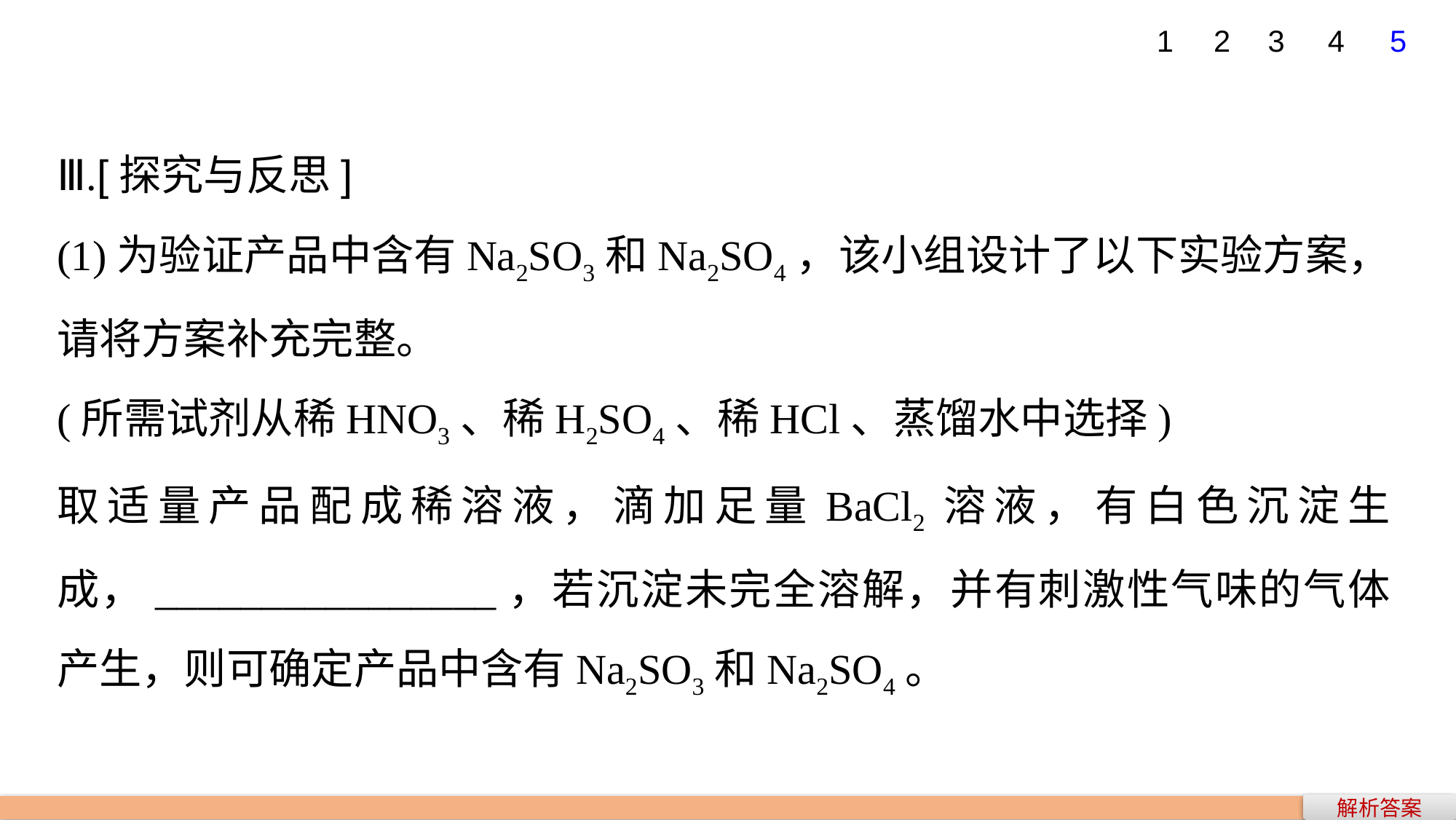

5
1
2
3
4
Ⅲ.[探究与反思]
(1)为验证产品中含有Na2SO3和Na2SO4，该小组设计了以下实验方案，请将方案补充完整。
(所需试剂从稀HNO3、稀H2SO4、稀HCl、蒸馏水中选择)
取适量产品配成稀溶液，滴加足量BaCl2溶液，有白色沉淀生成，________________，若沉淀未完全溶解，并有刺激性气味的气体产生，则可确定产品中含有Na2SO3和Na2SO4。
解析答案